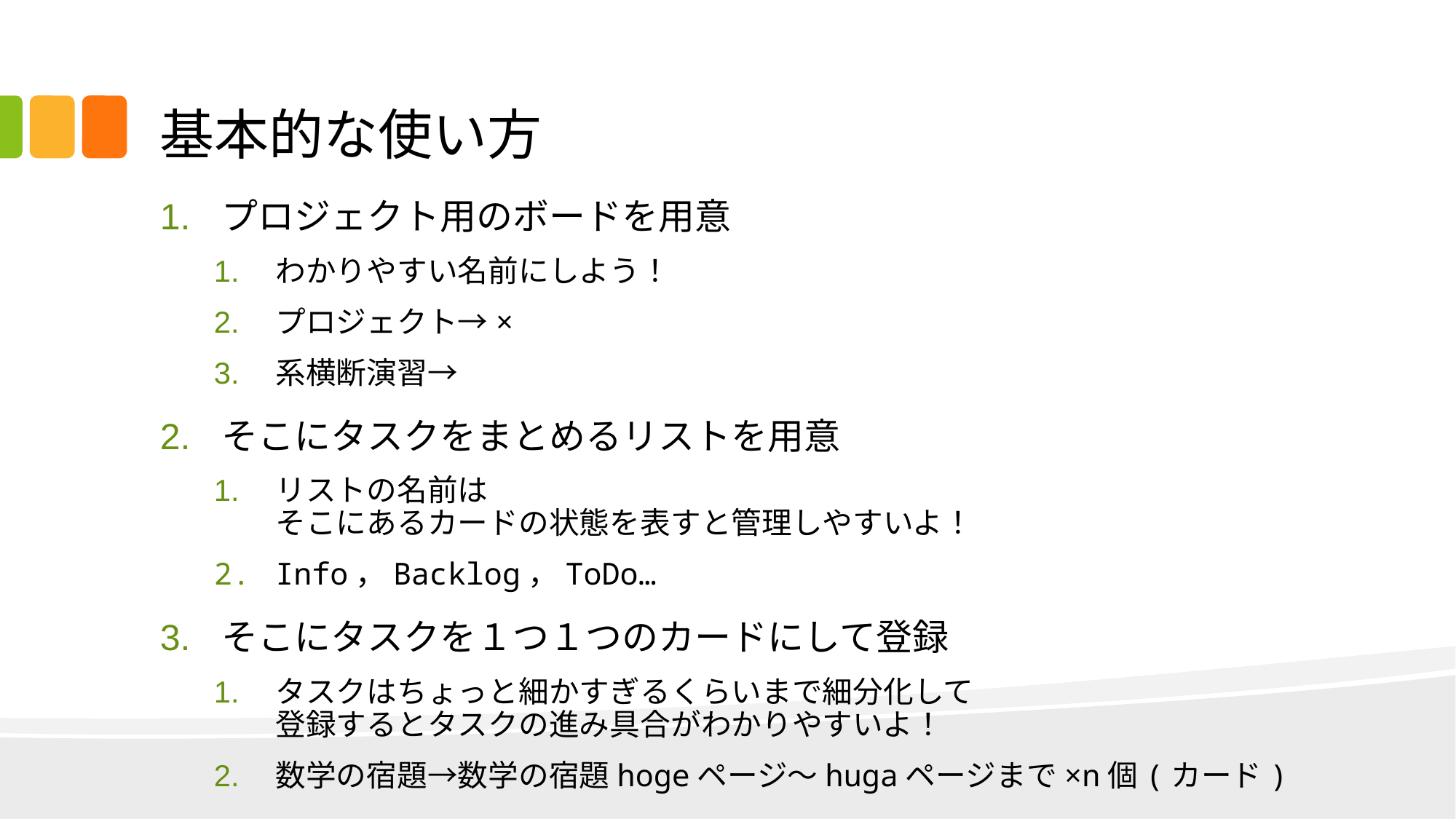

# 基本的な使い方
プロジェクト用のボードを用意
わかりやすい名前にしよう！
プロジェクト→×
系横断演習→
そこにタスクをまとめるリストを用意
リストの名前は
そこにあるカードの状態を表すと管理しやすいよ！
Info，Backlog，ToDo…
そこにタスクを１つ１つのカードにして登録
タスクはちょっと細かすぎるくらいまで細分化して
登録するとタスクの進み具合がわかりやすいよ！
数学の宿題→数学の宿題hogeページ～hugaページまで×n個(カード)